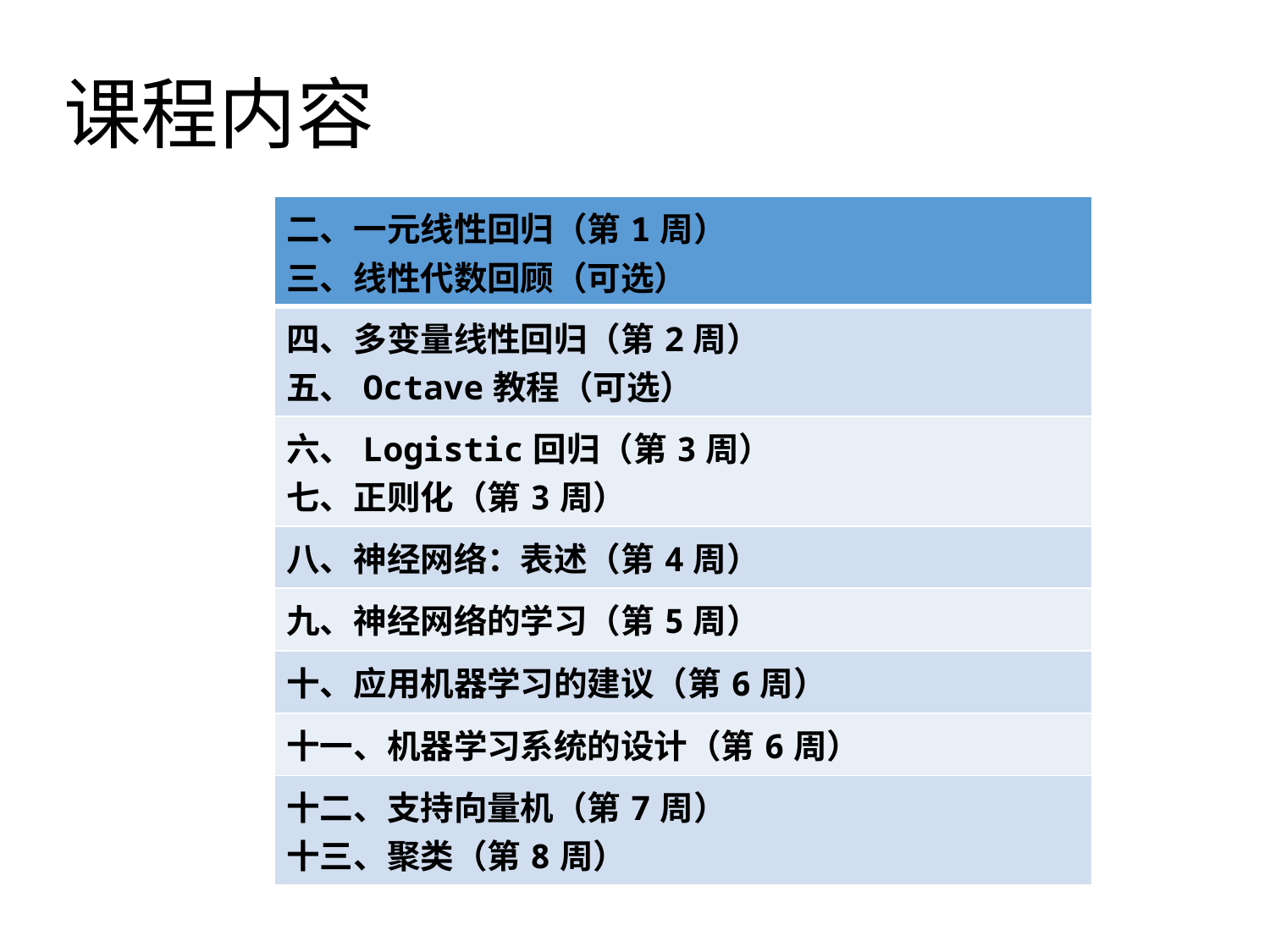

# 课程内容
|  | 二、一元线性回归（第1周） 三、线性代数回顾（可选） |
| --- | --- |
|  | 四、多变量线性回归（第2周） 五、Octave教程（可选） |
|  | 六、Logistic回归（第3周） 七、正则化（第3周） |
|  | 八、神经网络：表述（第4周） |
|  | 九、神经网络的学习（第5周） |
|  | 十、应用机器学习的建议（第6周） |
|  | 十一、机器学习系统的设计（第6周） |
|  | 十二、支持向量机（第7周） 十三、聚类（第8周） |